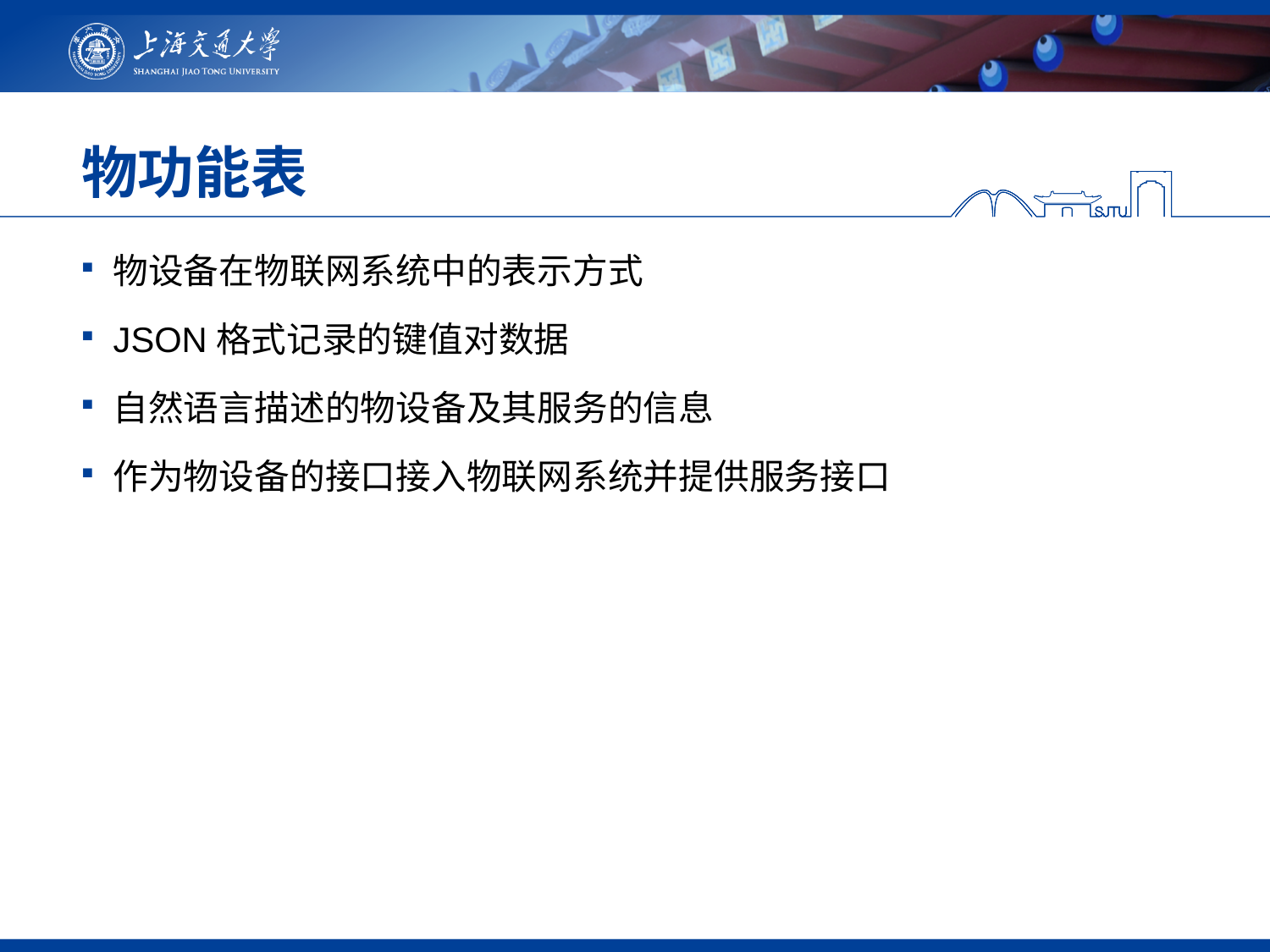

# 物功能表
物设备在物联网系统中的表示方式
JSON格式记录的键值对数据
自然语言描述的物设备及其服务的信息
作为物设备的接口接入物联网系统并提供服务接口